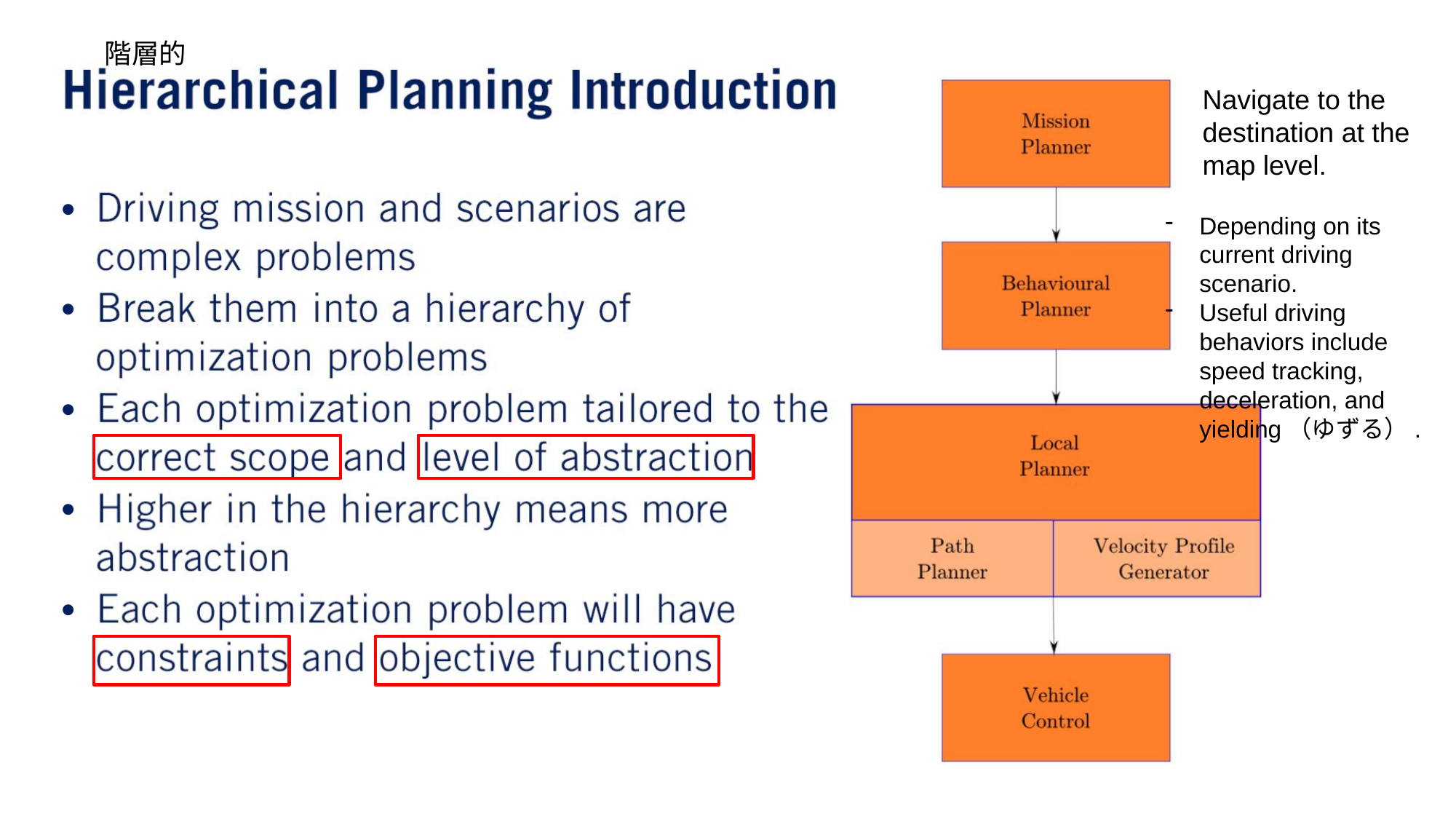

階層的
Navigate to the destination at the map level.
•
•
•
•
•
Depending on its current driving scenario.
Useful driving behaviors include speed tracking, deceleration, and yielding（ゆずる）.